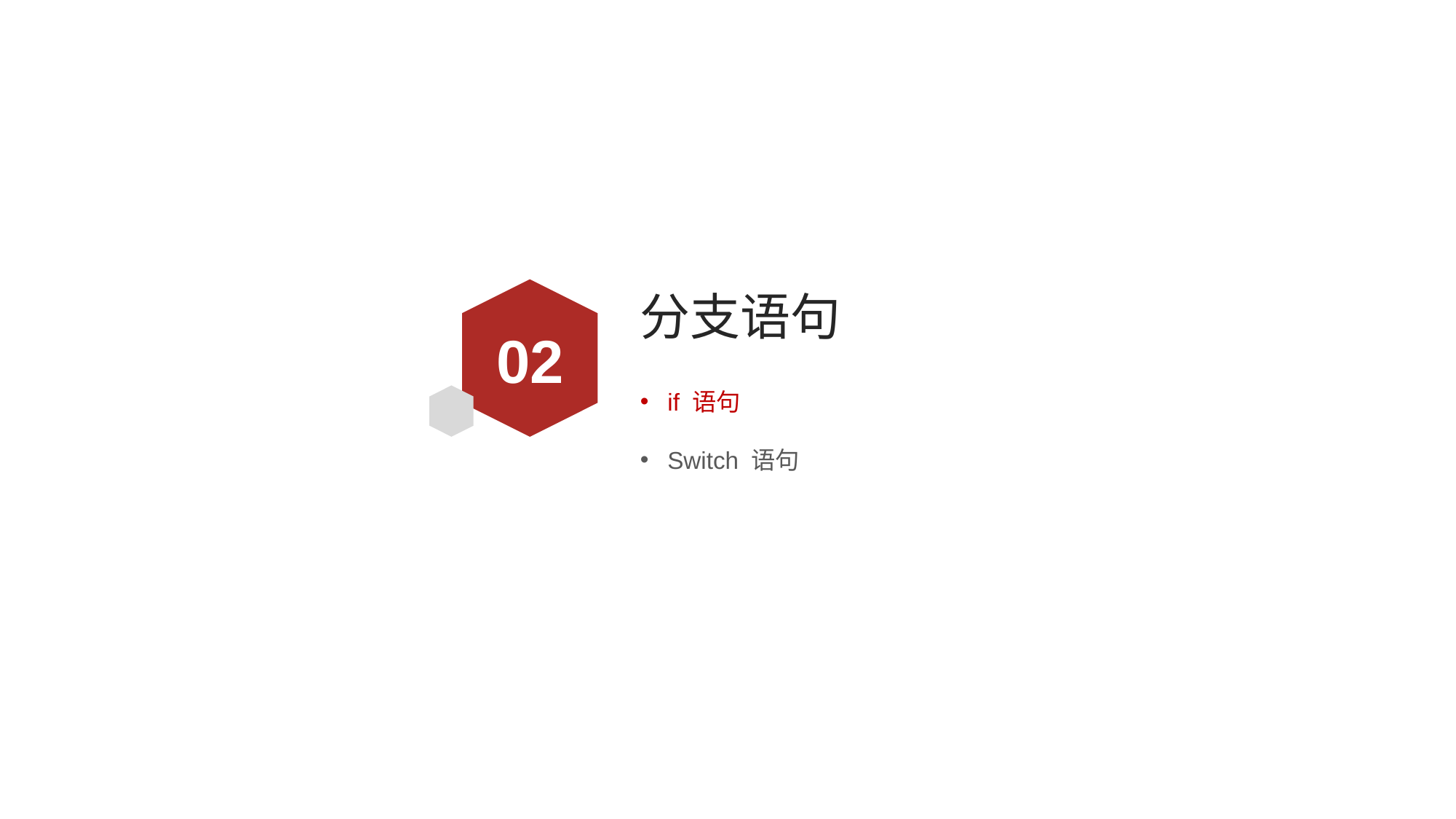

# 分支语句
02
if 语句
Switch 语句